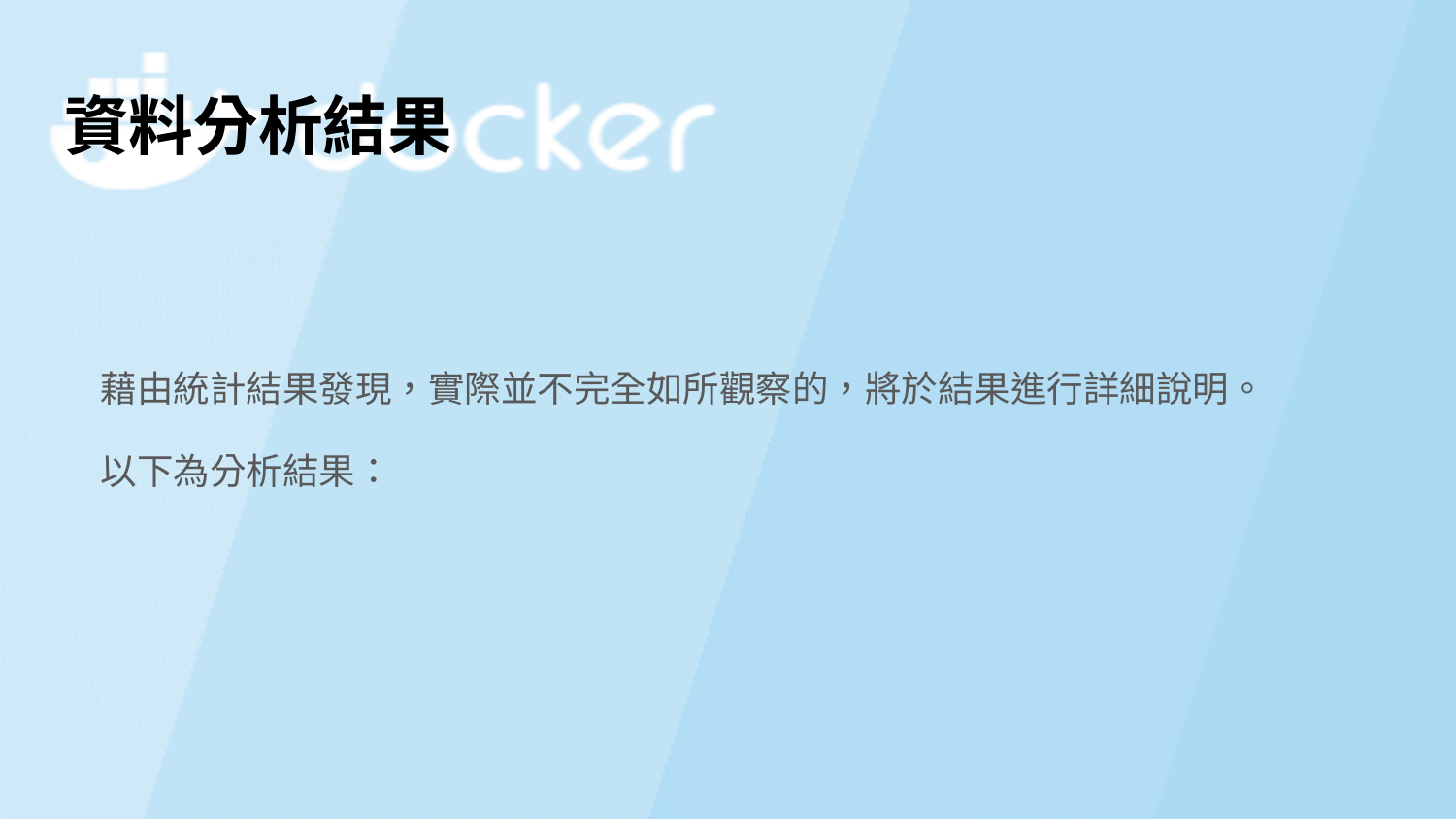

# 資料分析結果
藉由統計結果發現，實際並不完全如所觀察的，將於結果進行詳細說明。
以下為分析結果：